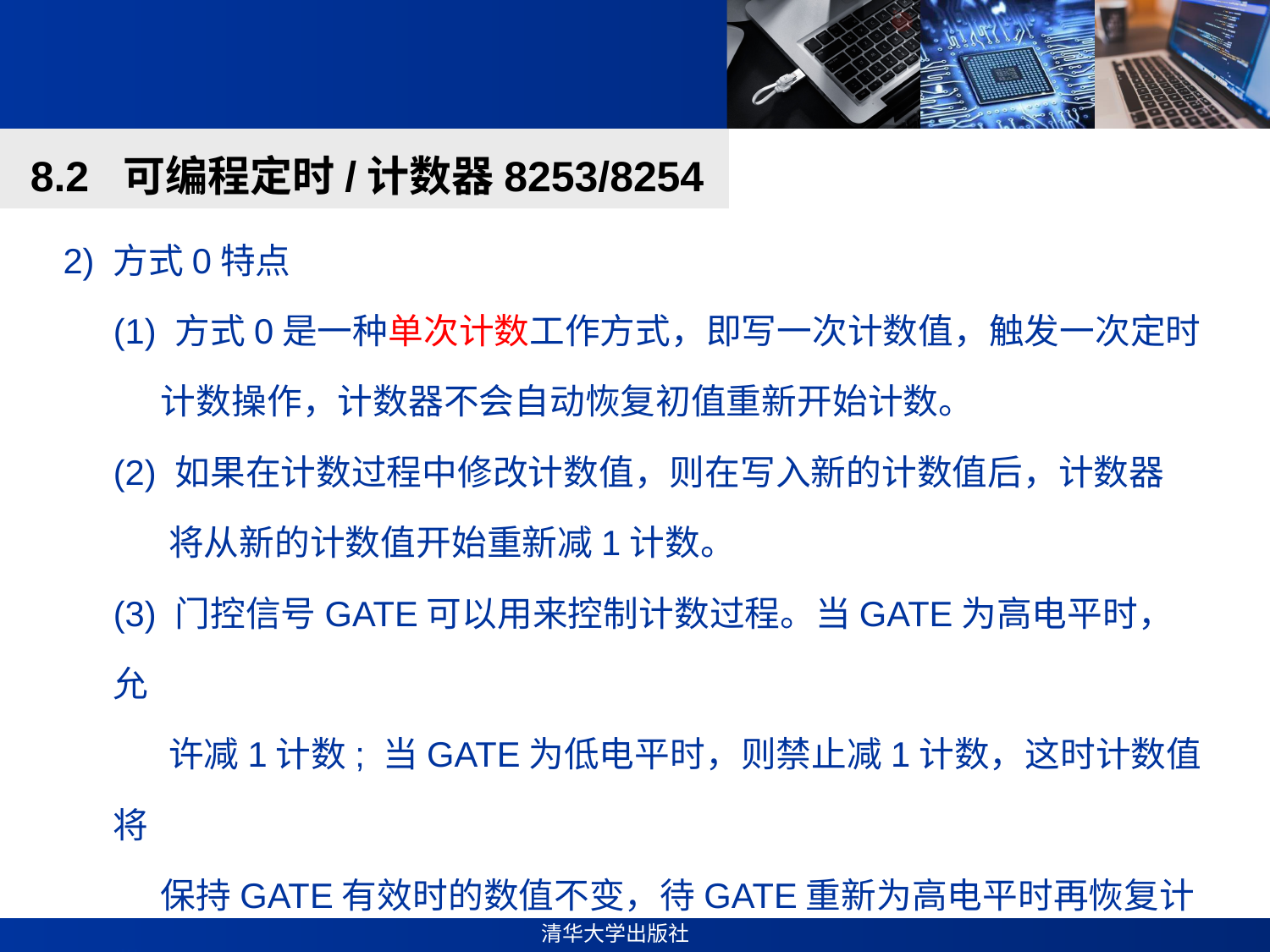

#
8.2  可编程定时/计数器8253/8254
2) 方式0特点
(1) 方式0是一种单次计数工作方式，即写一次计数值，触发一次定时
     计数操作，计数器不会自动恢复初值重新开始计数。
(2) 如果在计数过程中修改计数值，则在写入新的计数值后，计数器
      将从新的计数值开始重新减1计数。
(3) 门控信号GATE可以用来控制计数过程。当GATE为高电平时，允
      许减1计数; 当GATE为低电平时，则禁止减1计数，这时计数值将
     保持GATE有效时的数值不变，待GATE重新为高电平时再恢复计数。